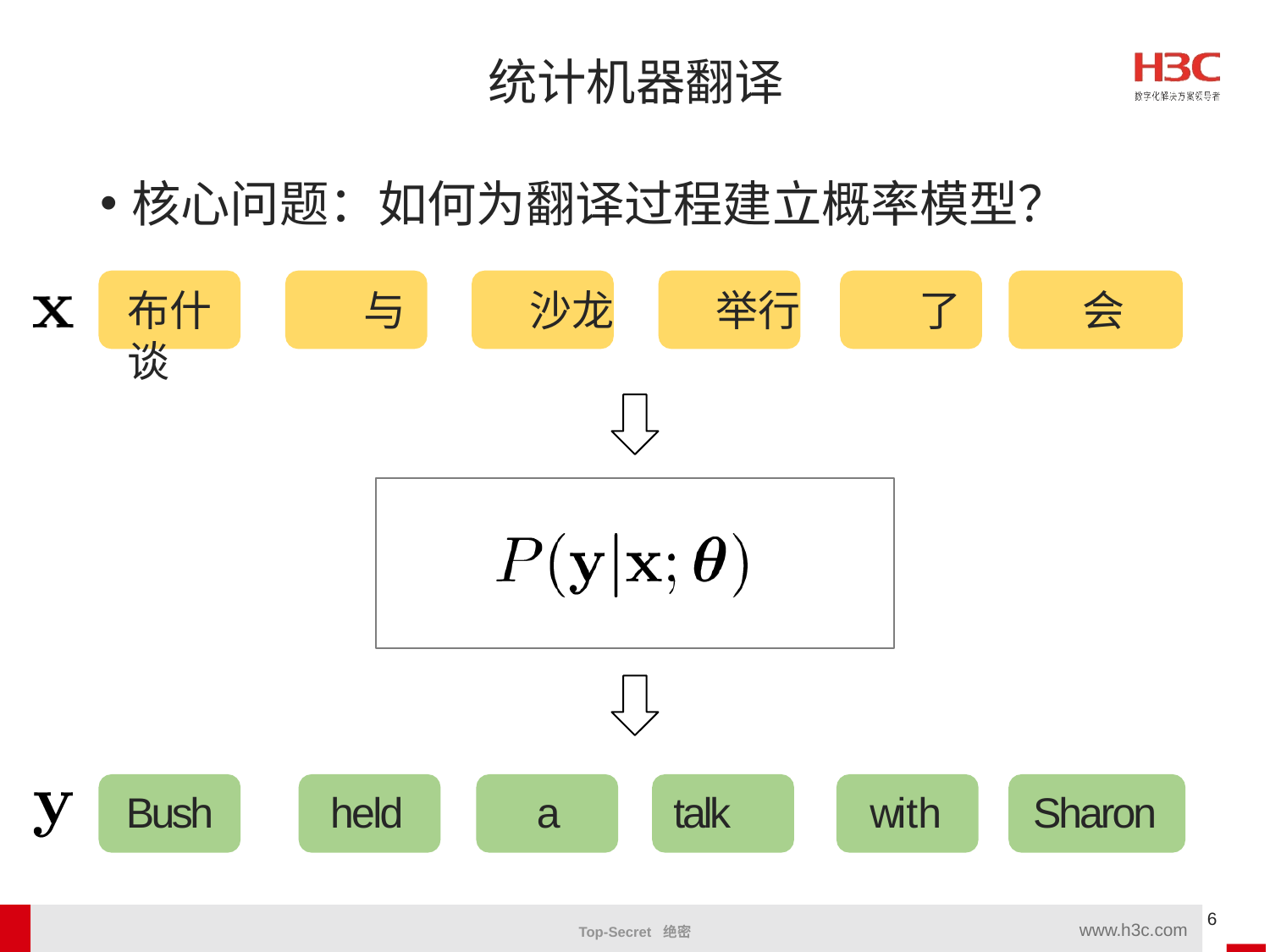

统计机器翻译
核心问题：如何为翻译过程建立概率模型？

布什	与	沙龙	举行	了	会谈

Bush
held
a
talk
with
Sharon